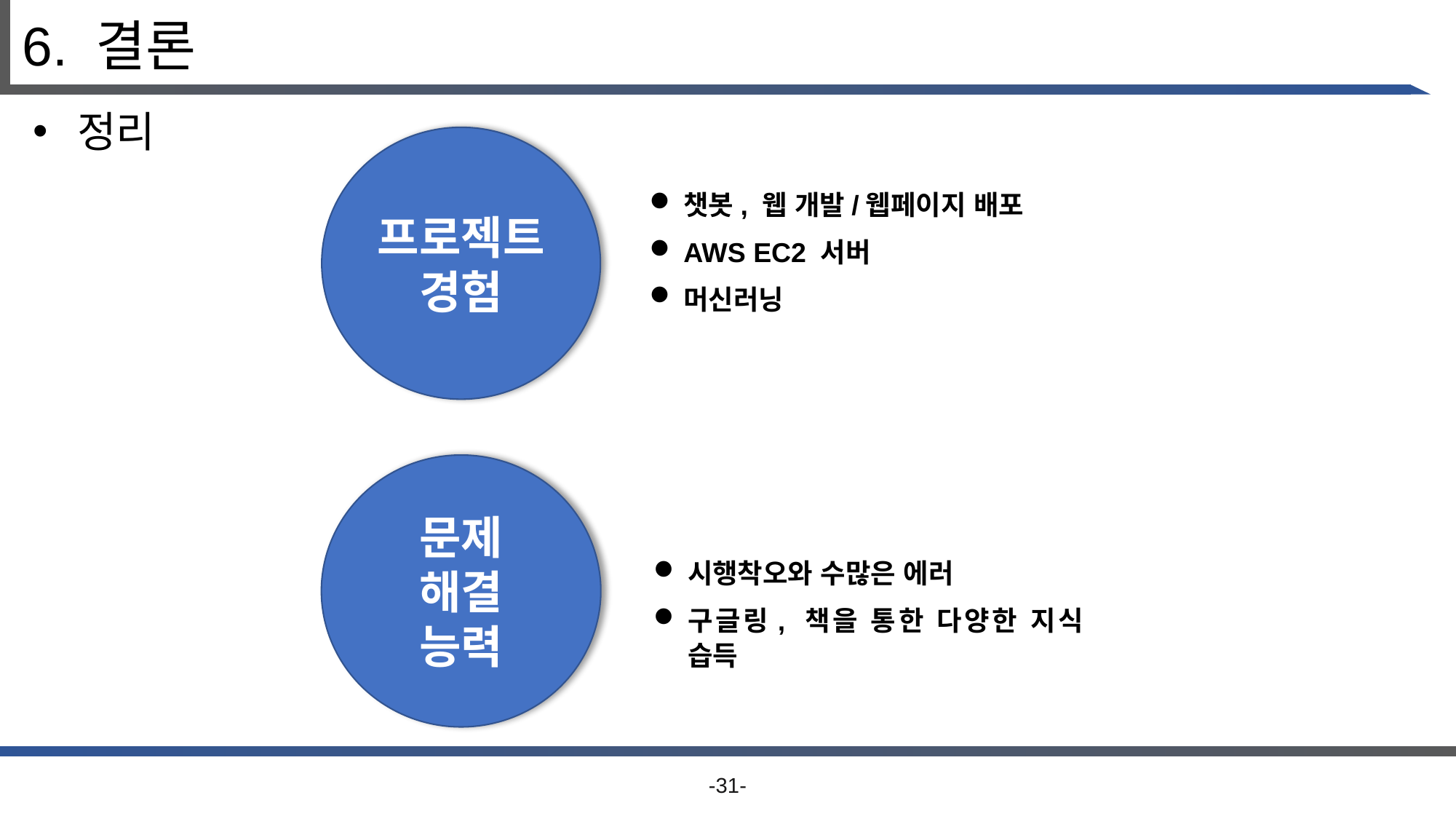

# 6. 결론
 정리
프로젝트
경험
챗봇, 웹 개발/웹페이지 배포
AWS EC2 서버
머신러닝
문제 해결 능력
시행착오와 수많은 에러
구글링, 책을 통한 다양한 지식 습득
-31-